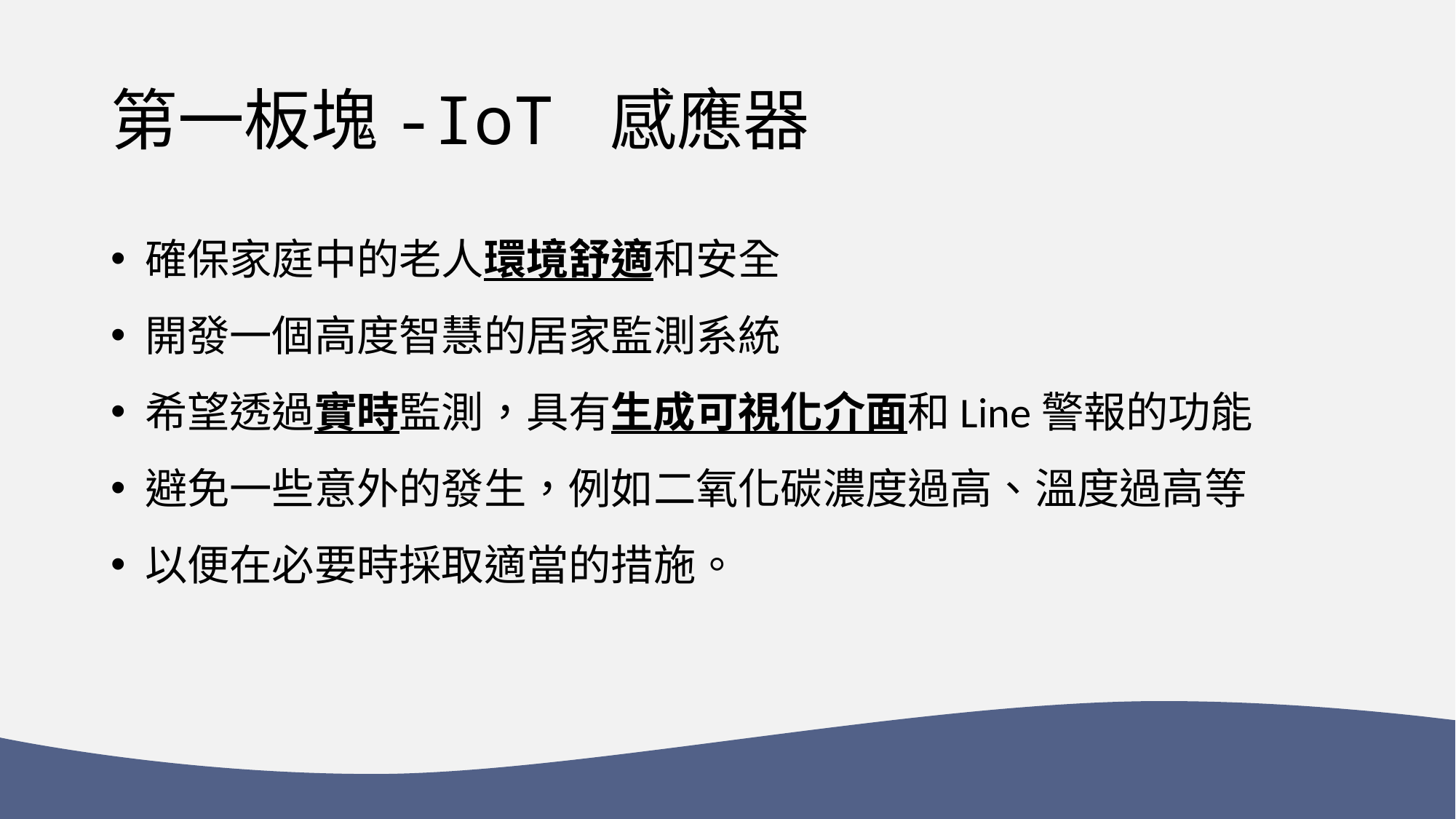

# 第一板塊-IoT 感應器
確保家庭中的老人環境舒適和安全
開發一個高度智慧的居家監測系統
希望透過實時監測，具有生成可視化介面和Line警報的功能
避免一些意外的發生，例如二氧化碳濃度過高、溫度過高等
以便在必要時採取適當的措施。